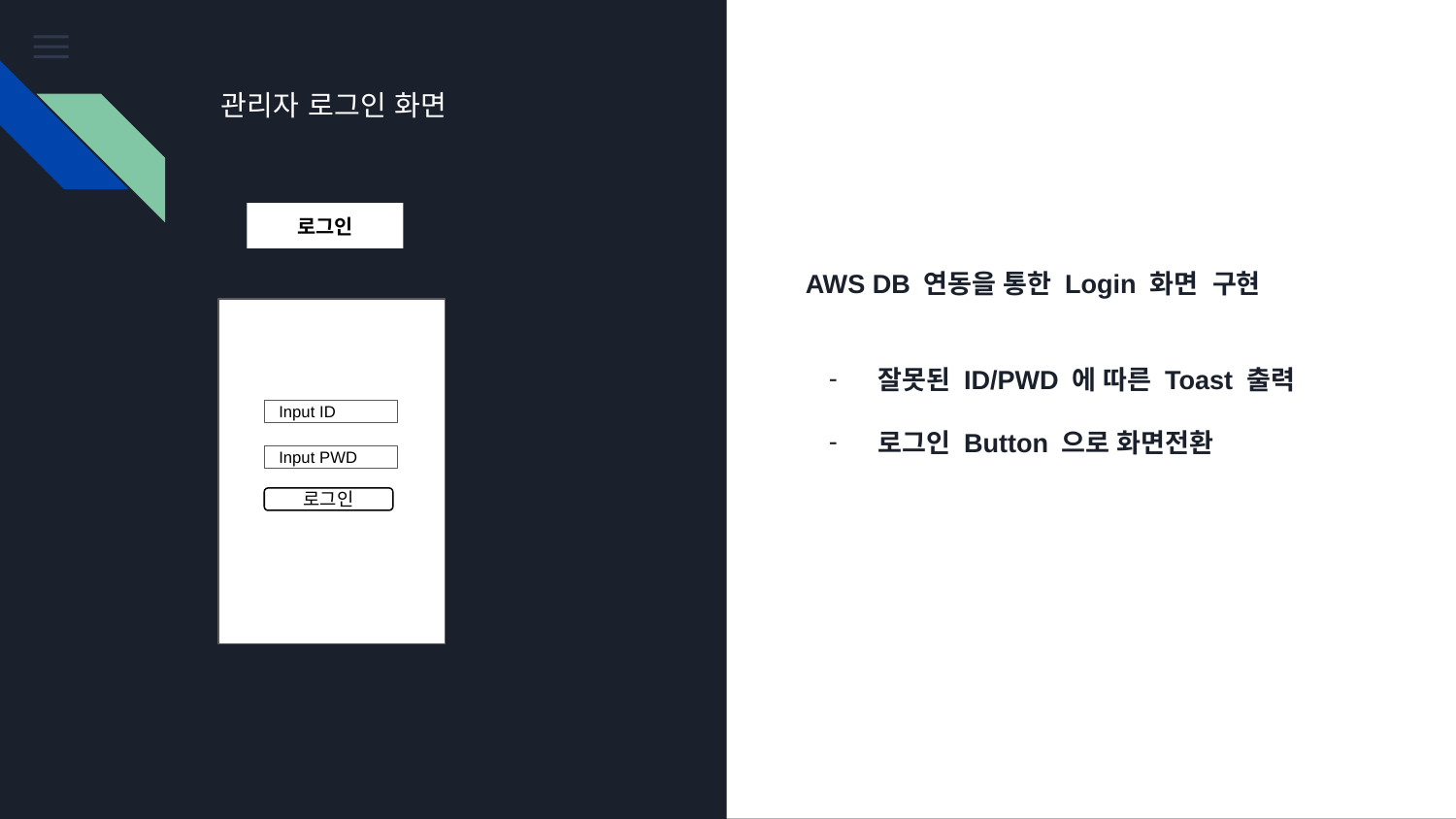

관리자 로그인 화면
로그인
AWS DB 연동을 통한 Login 화면  구현
잘못된 ID/PWD 에 따른 Toast 출력
로그인 Button 으로 화면전환

Input ID
Input PWD
로그인